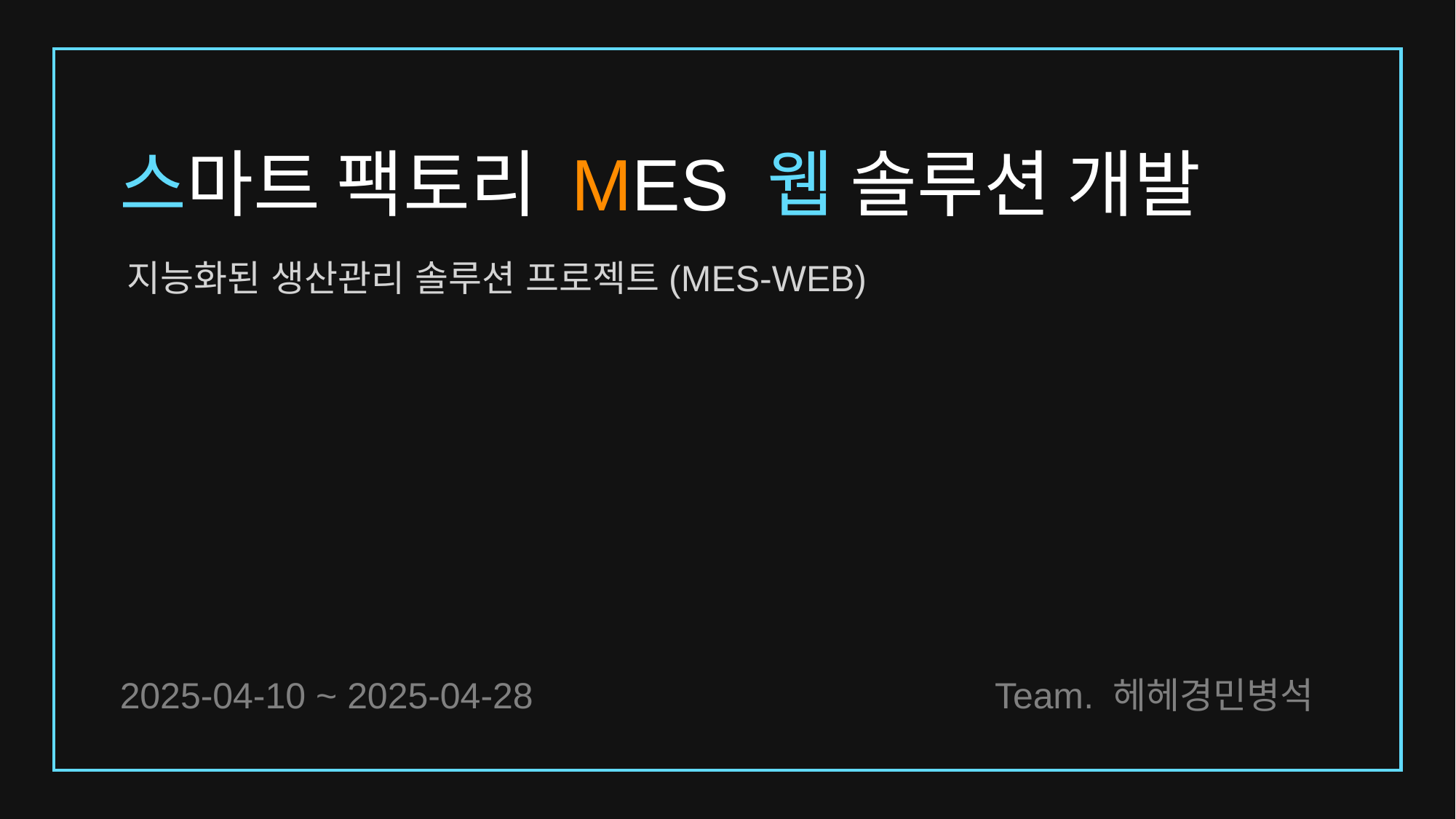

# 스마트 팩토리 MES 웹 솔루션 개발
지능화된 생산관리 솔루션 프로젝트(MES-WEB)
2025-04-10 ~ 2025-04-28
Team. 헤헤경민병석